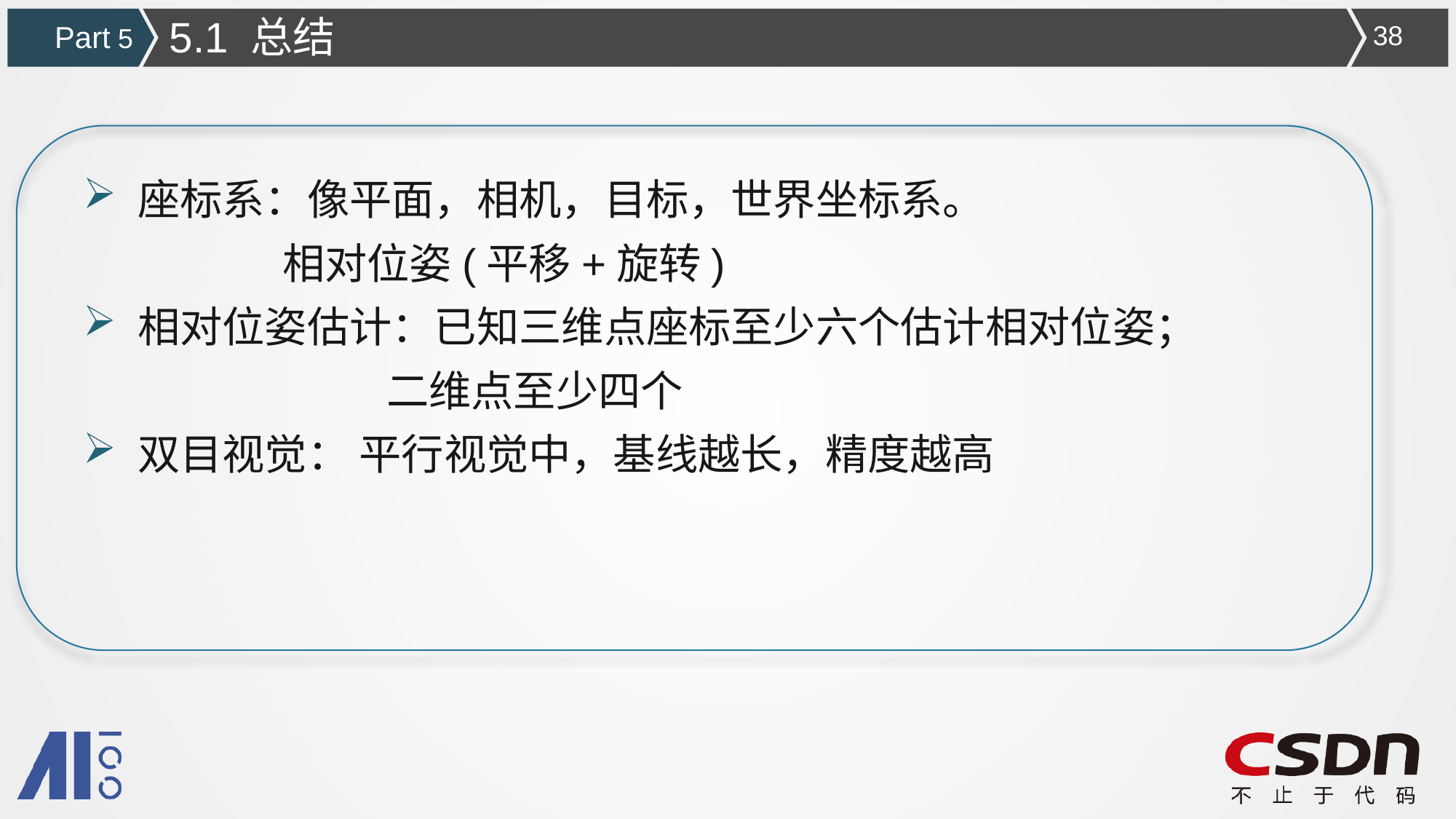

5.1 总结

Part 5
38

座标系：像平面，相机，目标，世界坐标系。
                    相对位姿(平移+旋转)
相对位姿估计：已知三维点座标至少六个估计相对位姿；
                               二维点至少四个
双目视觉： 平行视觉中，基线越长，精度越高